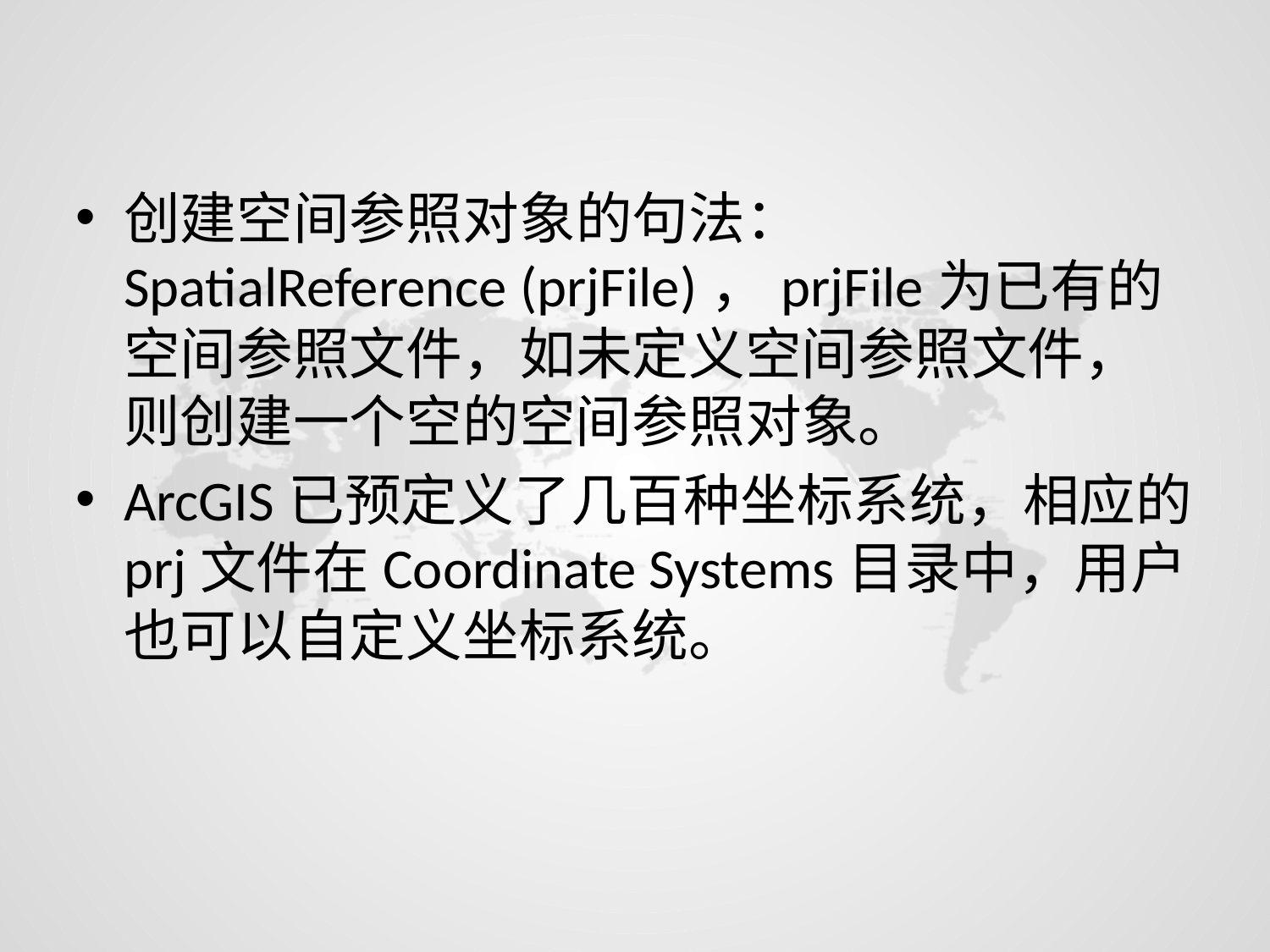

创建空间参照对象的句法：SpatialReference (prjFile)，prjFile为已有的空间参照文件，如未定义空间参照文件，则创建一个空的空间参照对象。
ArcGIS已预定义了几百种坐标系统，相应的prj文件在Coordinate Systems目录中，用户也可以自定义坐标系统。